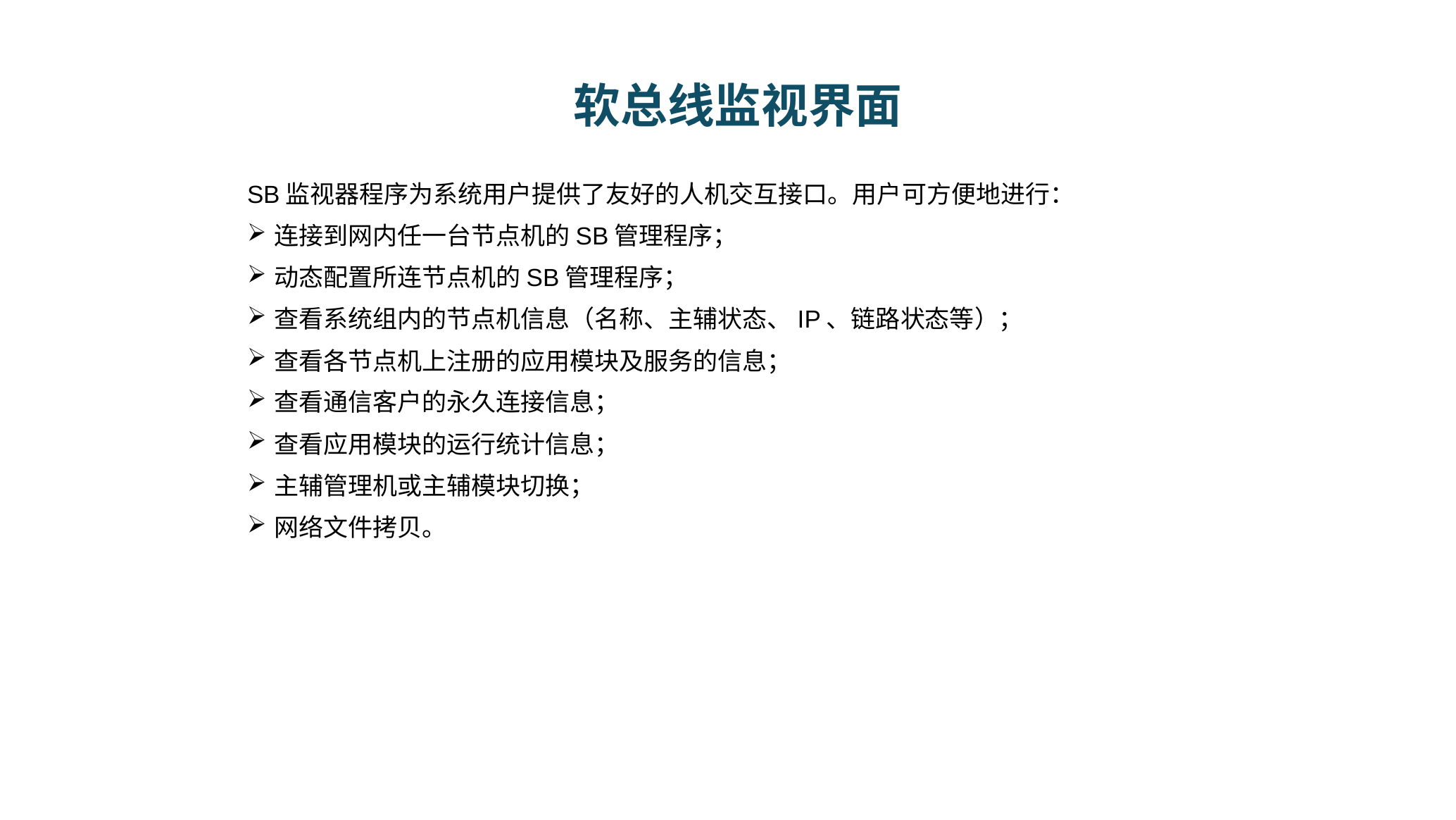

# 软总线监视界面
SB监视器程序为系统用户提供了友好的人机交互接口。用户可方便地进行：
连接到网内任一台节点机的SB管理程序；
动态配置所连节点机的SB管理程序；
查看系统组内的节点机信息（名称、主辅状态、IP、链路状态等）；
查看各节点机上注册的应用模块及服务的信息；
查看通信客户的永久连接信息；
查看应用模块的运行统计信息；
主辅管理机或主辅模块切换；
网络文件拷贝。